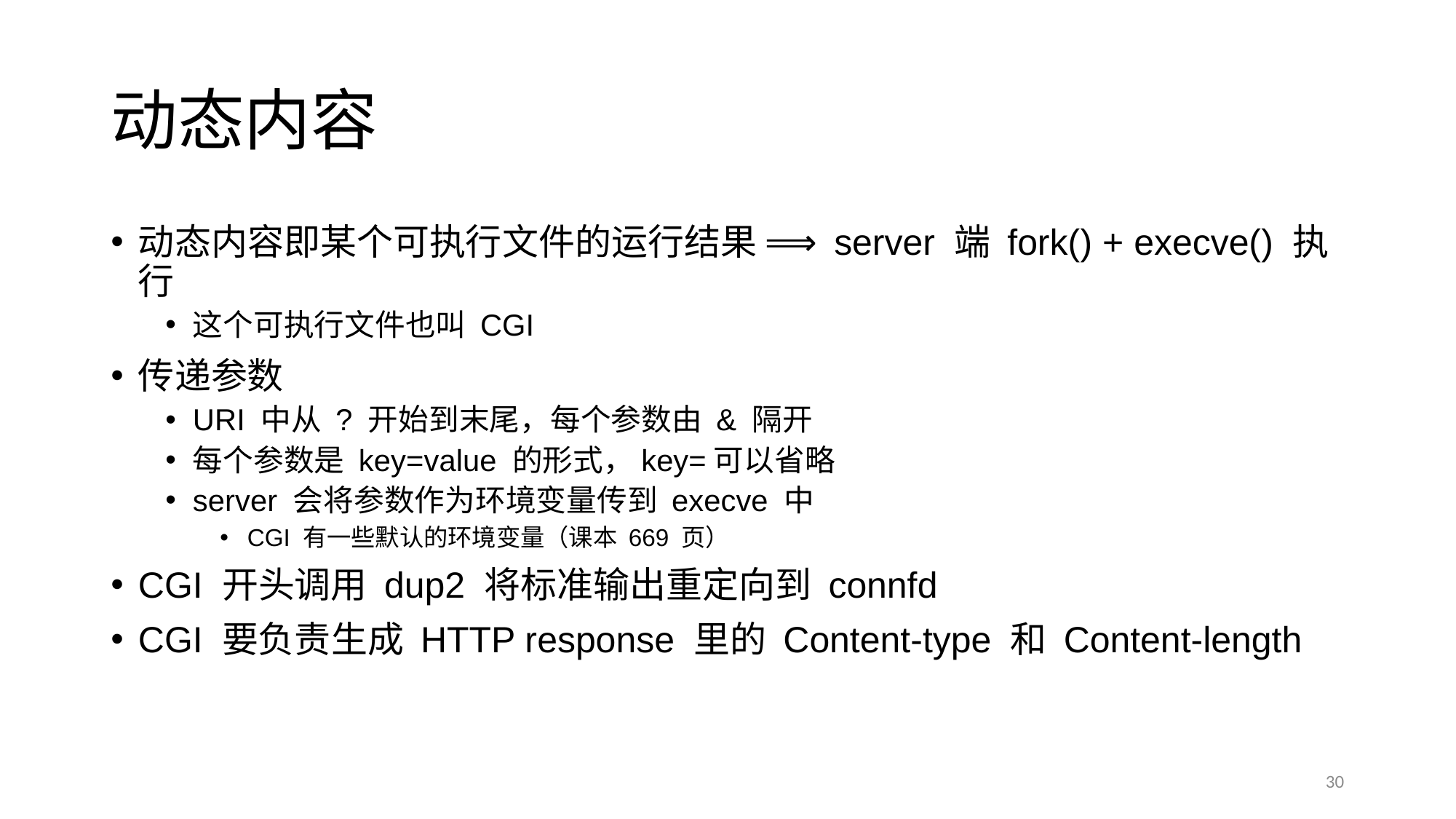

# 动态内容
动态内容即某个可执行文件的运行结果 ⟹ server 端 fork() + execve() 执行
这个可执行文件也叫 CGI
传递参数
URI 中从 ? 开始到末尾，每个参数由 & 隔开
每个参数是 key=value 的形式，key=可以省略
server 会将参数作为环境变量传到 execve 中
CGI 有一些默认的环境变量（课本 669 页）
CGI 开头调用 dup2 将标准输出重定向到 connfd
CGI 要负责生成 HTTP response 里的 Content-type 和 Content-length

30